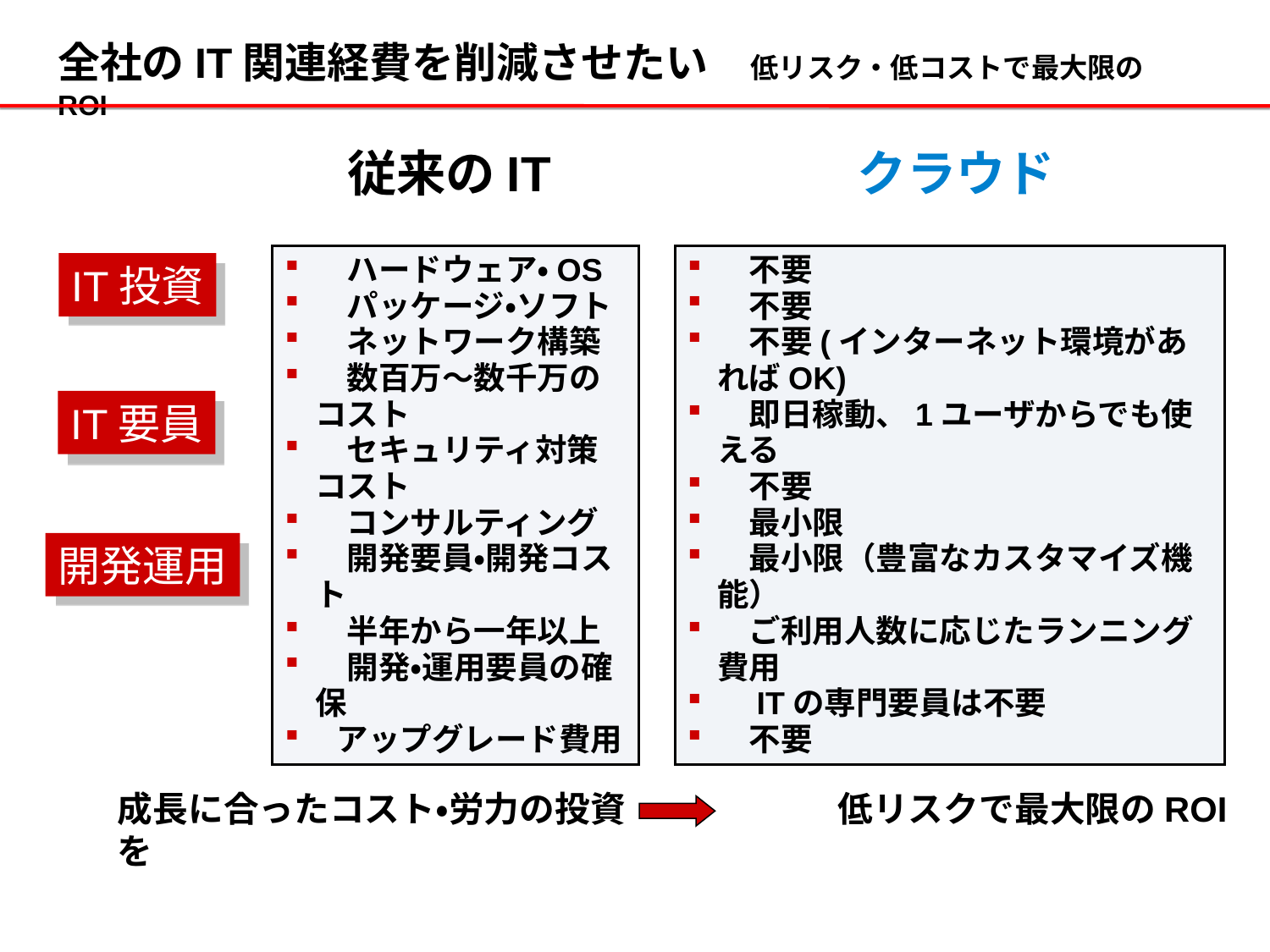

全社のIT関連経費を削減させたい　低リスク・低コストで最大限のROI
従来のIT
クラウド
　ハードウェア・OS
　パッケージ・ソフト
　ネットワーク構築
　数百万～数千万のコスト
　セキュリティ対策コスト
　コンサルティング
　開発要員・開発コスト
　半年から一年以上
　開発・運用要員の確保
  アップグレード費用
　不要
　不要
　不要(インターネット環境があればOK)
　即日稼動、1ユーザからでも使える
　不要
　最小限
　最小限（豊富なカスタマイズ機能）
　ご利用人数に応じたランニング費用
　ITの専門要員は不要
　不要
IT投資

IT要員
開発運用
成長に合ったコスト・労力の投資　　　　　　低リスクで最大限のROIを